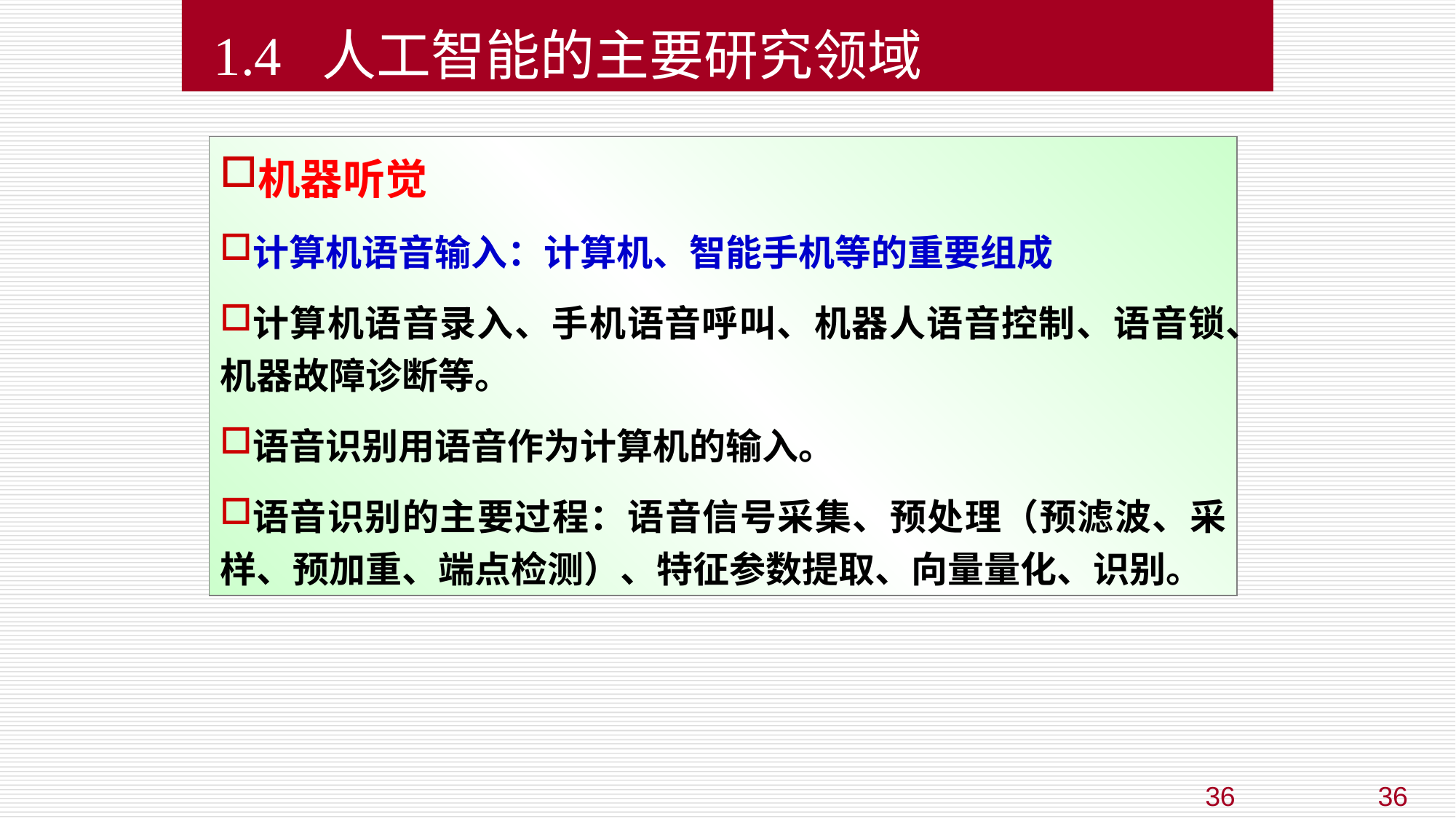

1.4  人工智能的主要研究领域
机器听觉
计算机语音输入：计算机、智能手机等的重要组成
计算机语音录入、手机语音呼叫、机器人语音控制、语音锁、机器故障诊断等。
语音识别用语音作为计算机的输入。
语音识别的主要过程：语音信号采集、预处理（预滤波、采样、预加重、端点检测）、特征参数提取、向量量化、识别。
36
36